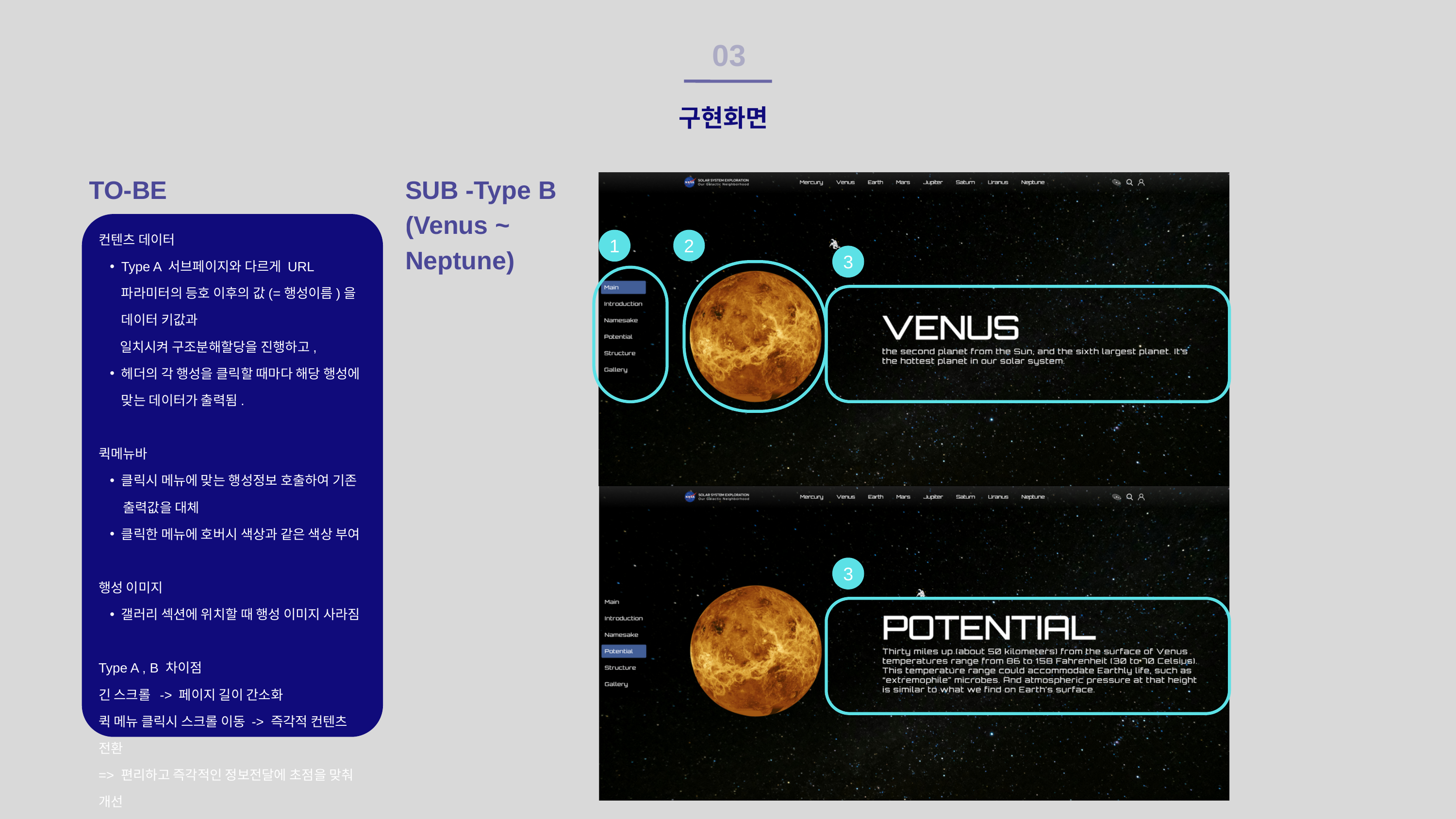

03

구현화면

TO-BE
SUB -Type B
(Venus ~
Neptune)

컨텐츠 데이터
Type A 서브페이지와 다르게 URL 파라미터의 등호 이후의 값(=행성이름)을 데이터 키값과
      일치시켜 구조분해할당을 진행하고,
헤더의 각 행성을 클릭할 때마다 해당 행성에 맞는 데이터가 출력됨.

퀵메뉴바
클릭시 메뉴에 맞는 행성정보 호출하여 기존
       출력값을 대체
클릭한 메뉴에 호버시 색상과 같은 색상 부여

행성 이미지
갤러리 섹션에 위치할 때 행성 이미지 사라짐

Type A , B 차이점
긴 스크롤  -> 페이지 길이 간소화
퀵 메뉴 클릭시 스크롤 이동 -> 즉각적 컨텐츠 전환
=> 편리하고 즉각적인 정보전달에 초점을 맞춰 개선

1

2

3

3